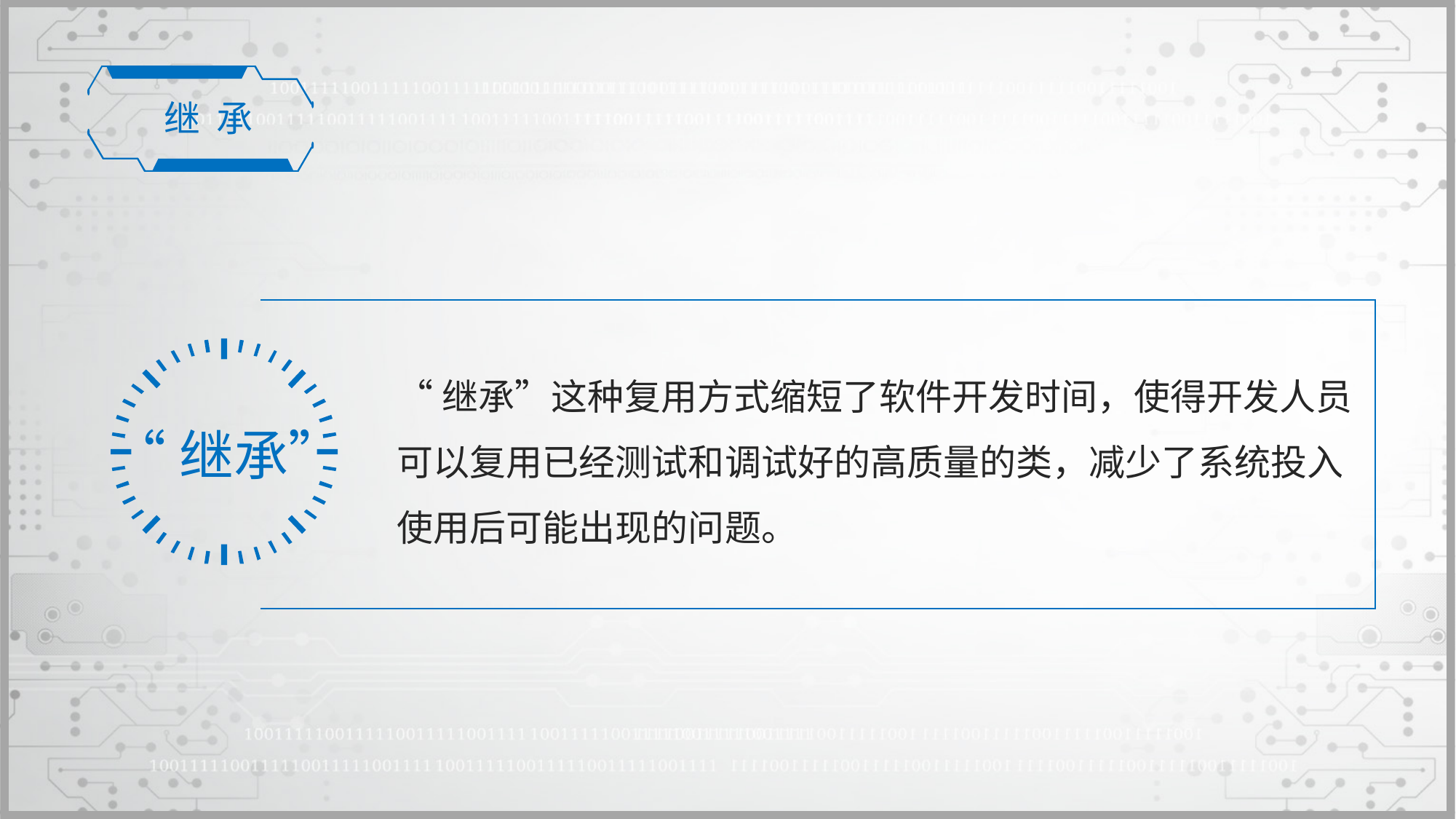

继  承

“继承”这种复用方式缩短了软件开发时间，使得开发人员可以复用已经测试和调试好的高质量的类，减少了系统投入使用后可能出现的问题。

“继承”